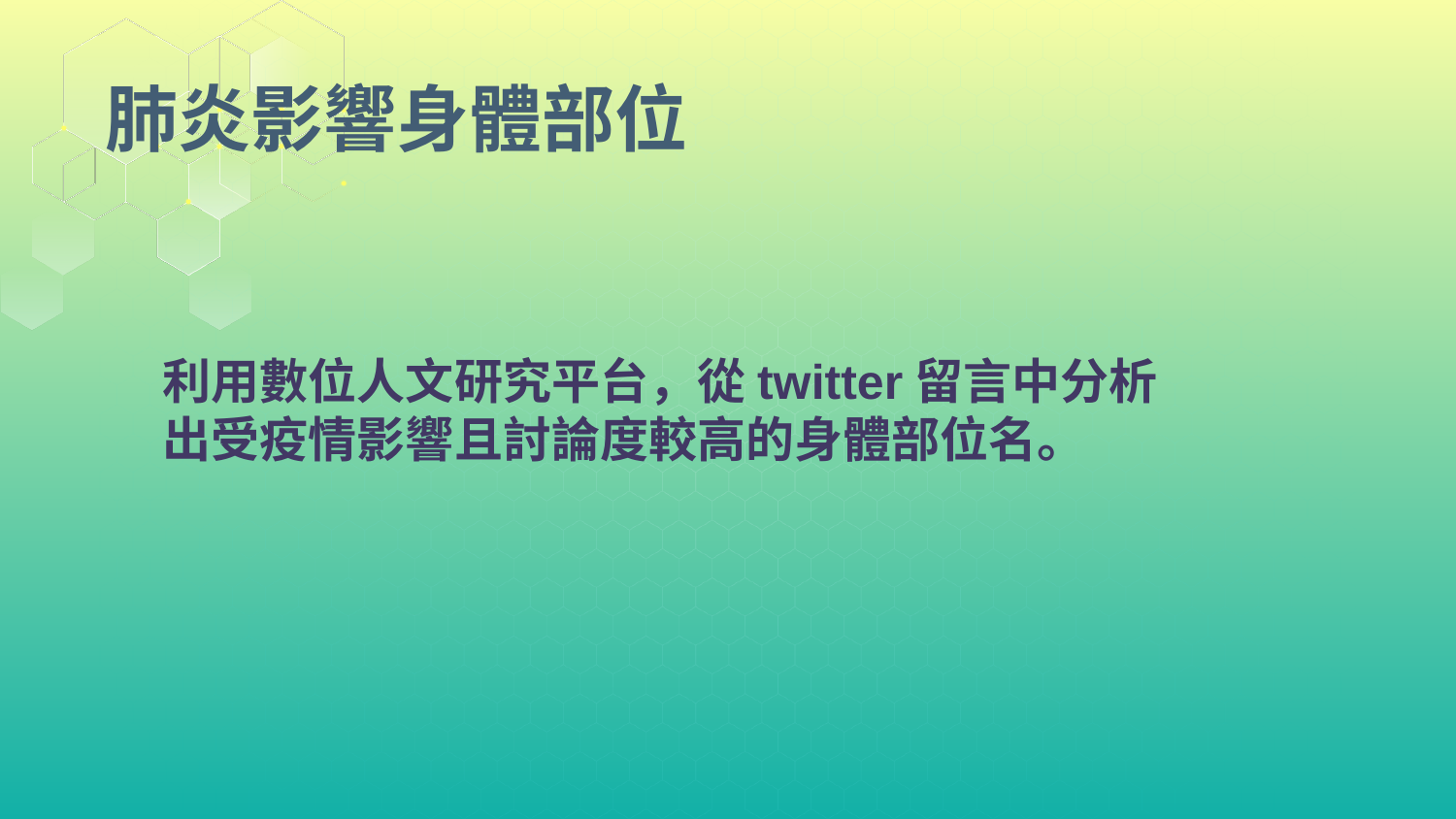

# 肺炎影響身體部位
利用數位人文研究平台，從twitter留言中分析出受疫情影響且討論度較高的身體部位名。